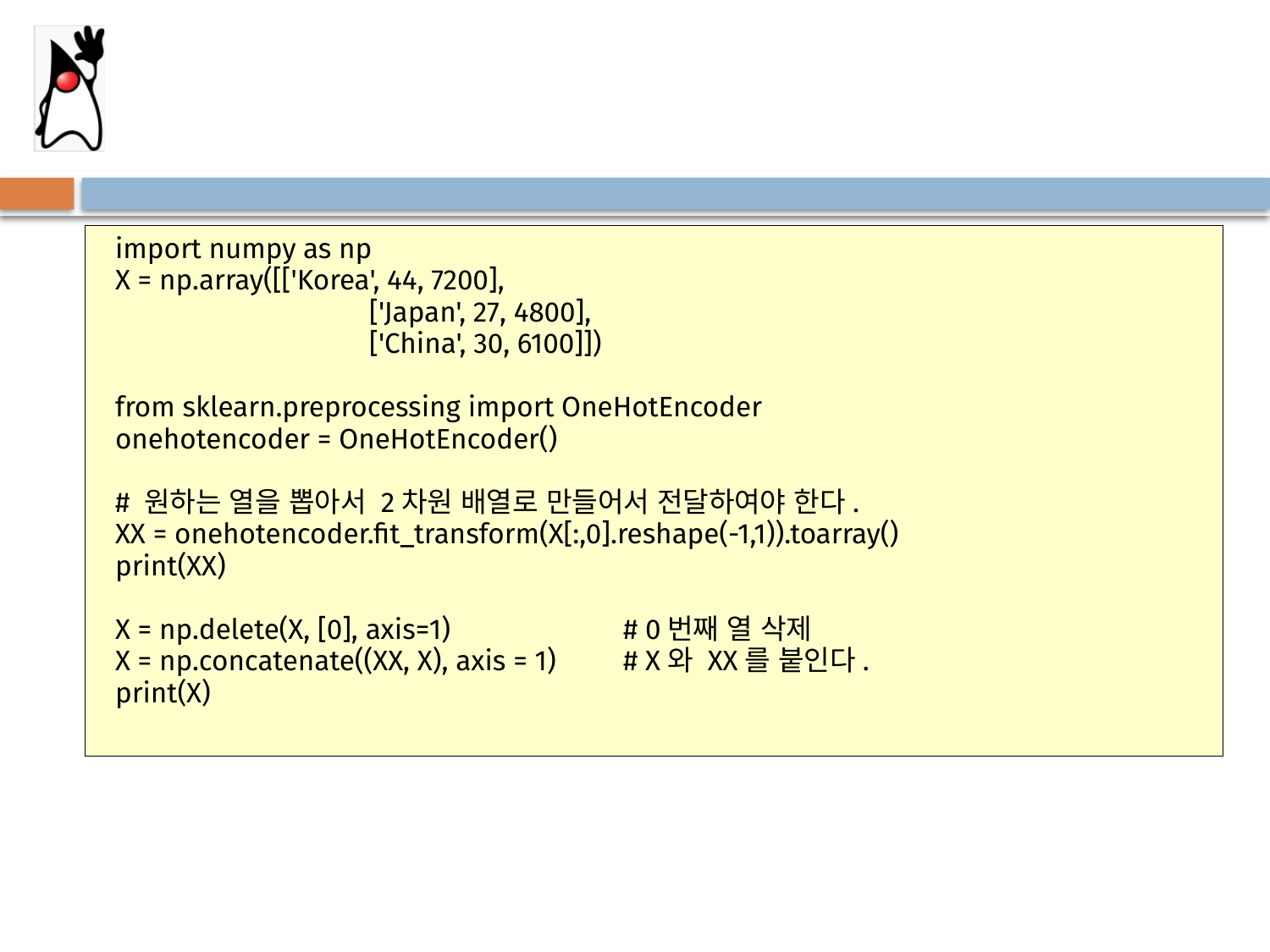

#
import numpy as np
X = np.array([['Korea', 44, 7200],
		['Japan', 27, 4800],
		['China', 30, 6100]])

from sklearn.preprocessing import OneHotEncoder
onehotencoder = OneHotEncoder()

# 원하는 열을 뽑아서 2차원 배열로 만들어서 전달하여야 한다.
XX = onehotencoder.fit_transform(X[:,0].reshape(-1,1)).toarray()
print(XX)

X = np.delete(X, [0], axis=1)		# 0번째 열 삭제
X = np.concatenate((XX, X), axis = 1)	# X와 XX를 붙인다.
print(X)